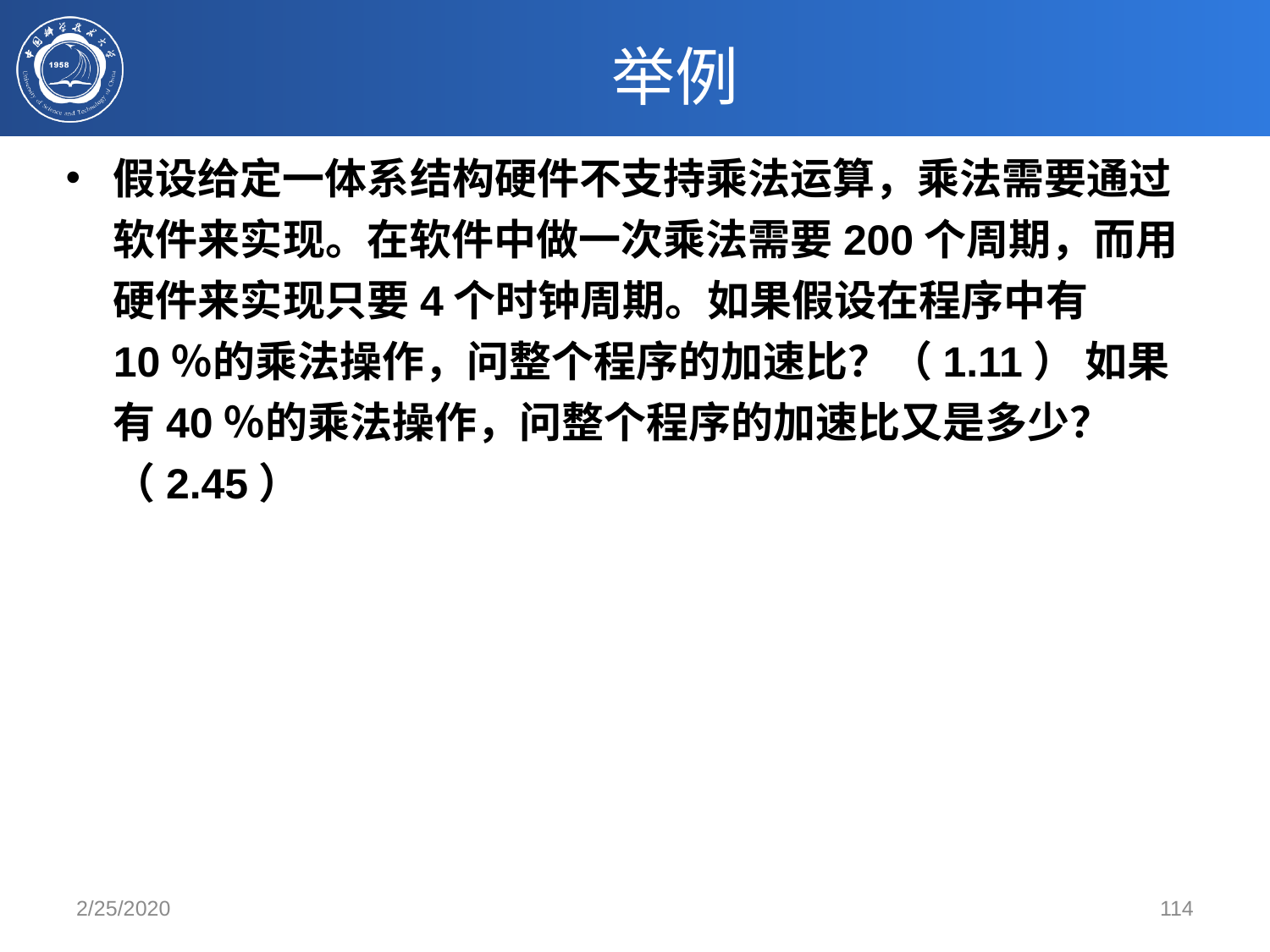

# 举例
假设给定一体系结构硬件不支持乘法运算，乘法需要通过软件来实现。在软件中做一次乘法需要200个周期，而用硬件来实现只要4个时钟周期。如果假设在程序中有10％的乘法操作，问整个程序的加速比？（1.11） 如果有40％的乘法操作，问整个程序的加速比又是多少？（2.45）
2/25/2020
114